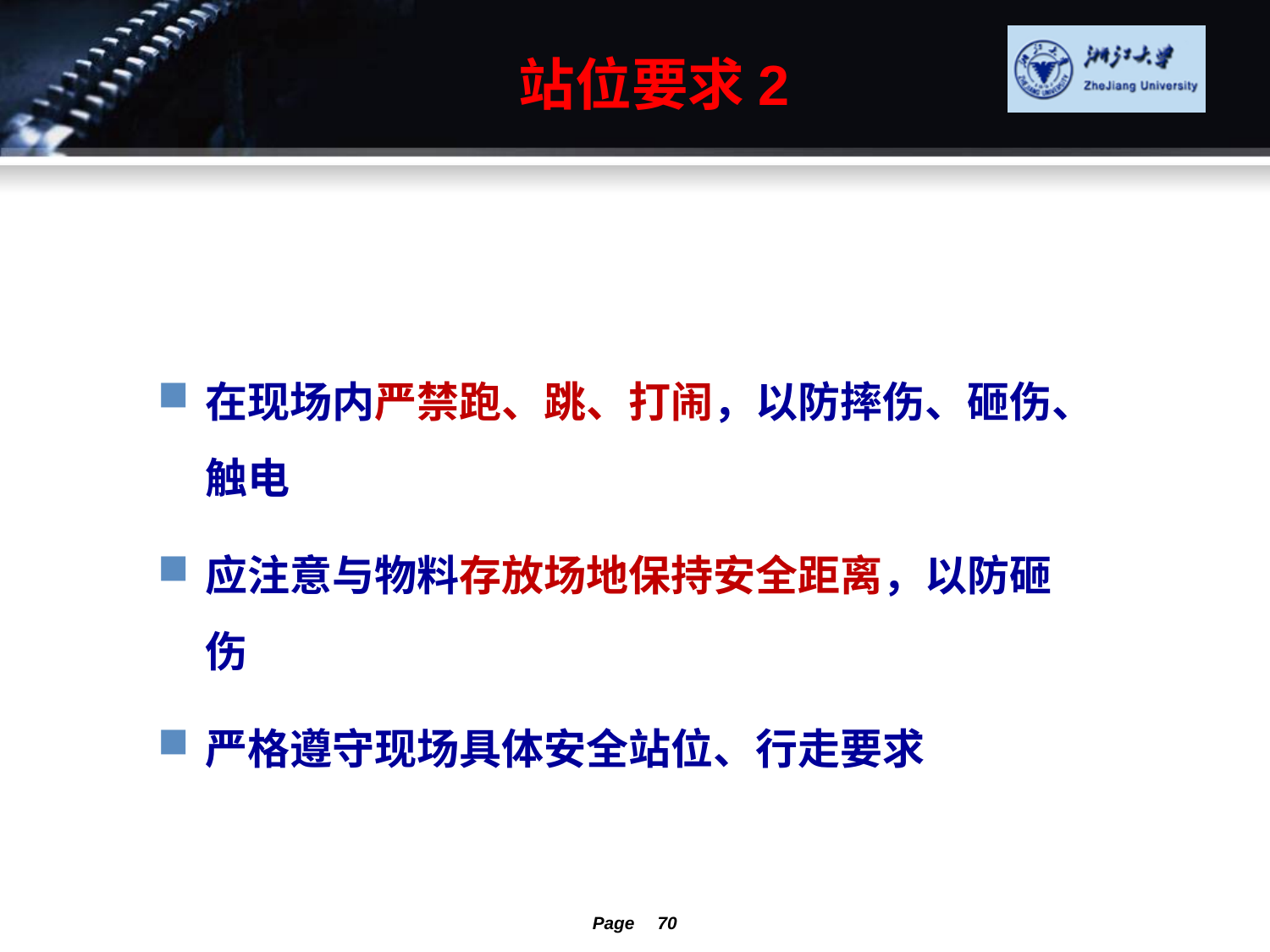

# 站位要求2
在现场内严禁跑、跳、打闹，以防摔伤、砸伤、触电
应注意与物料存放场地保持安全距离，以防砸伤
严格遵守现场具体安全站位、行走要求